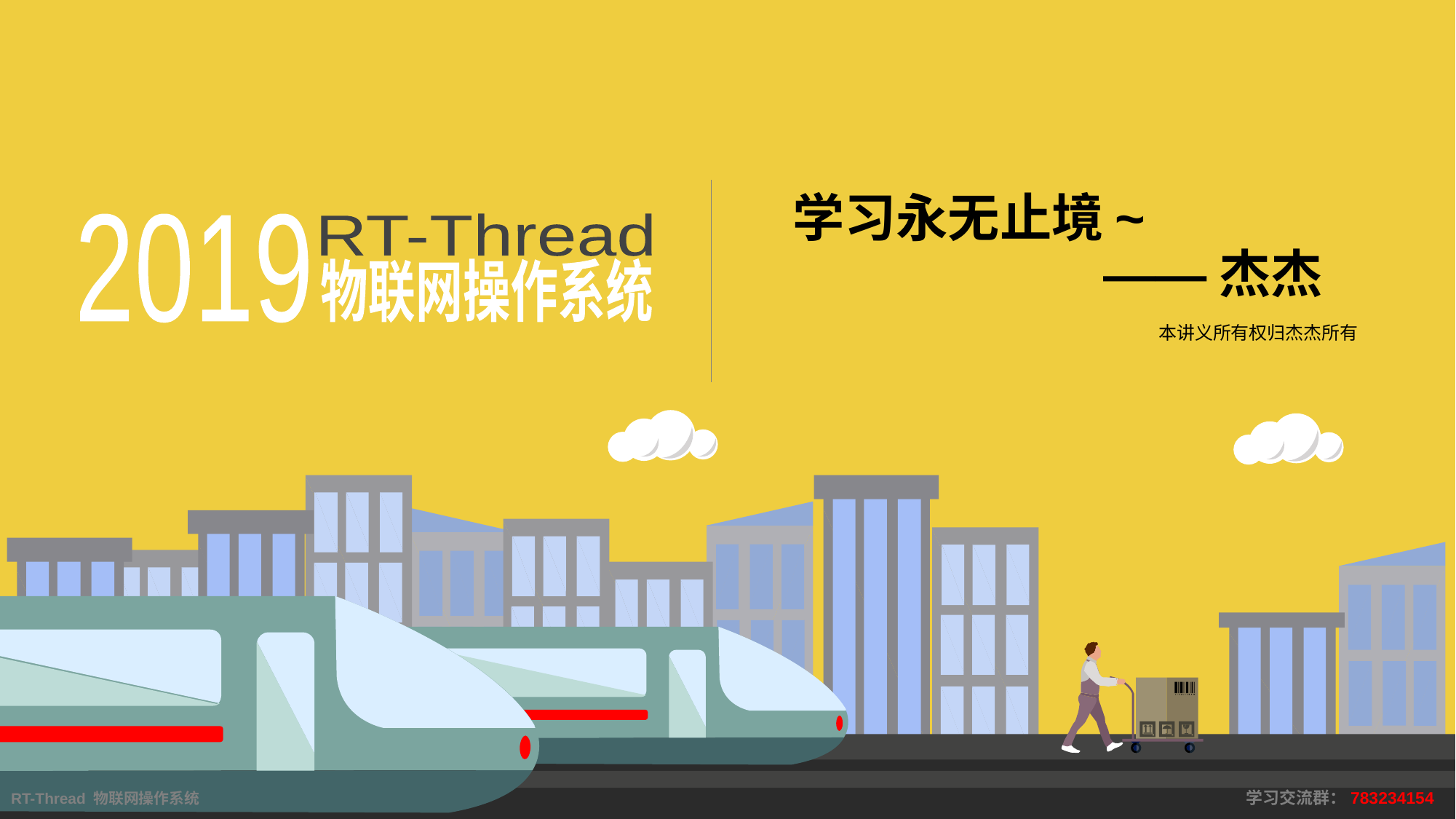

# 学习永无止境~ ——杰杰
2019
RT-Thread
物联网操作系统
			      本讲义所有权归杰杰所有
RT-Thread 物联网操作系统										          学习交流群：783234154